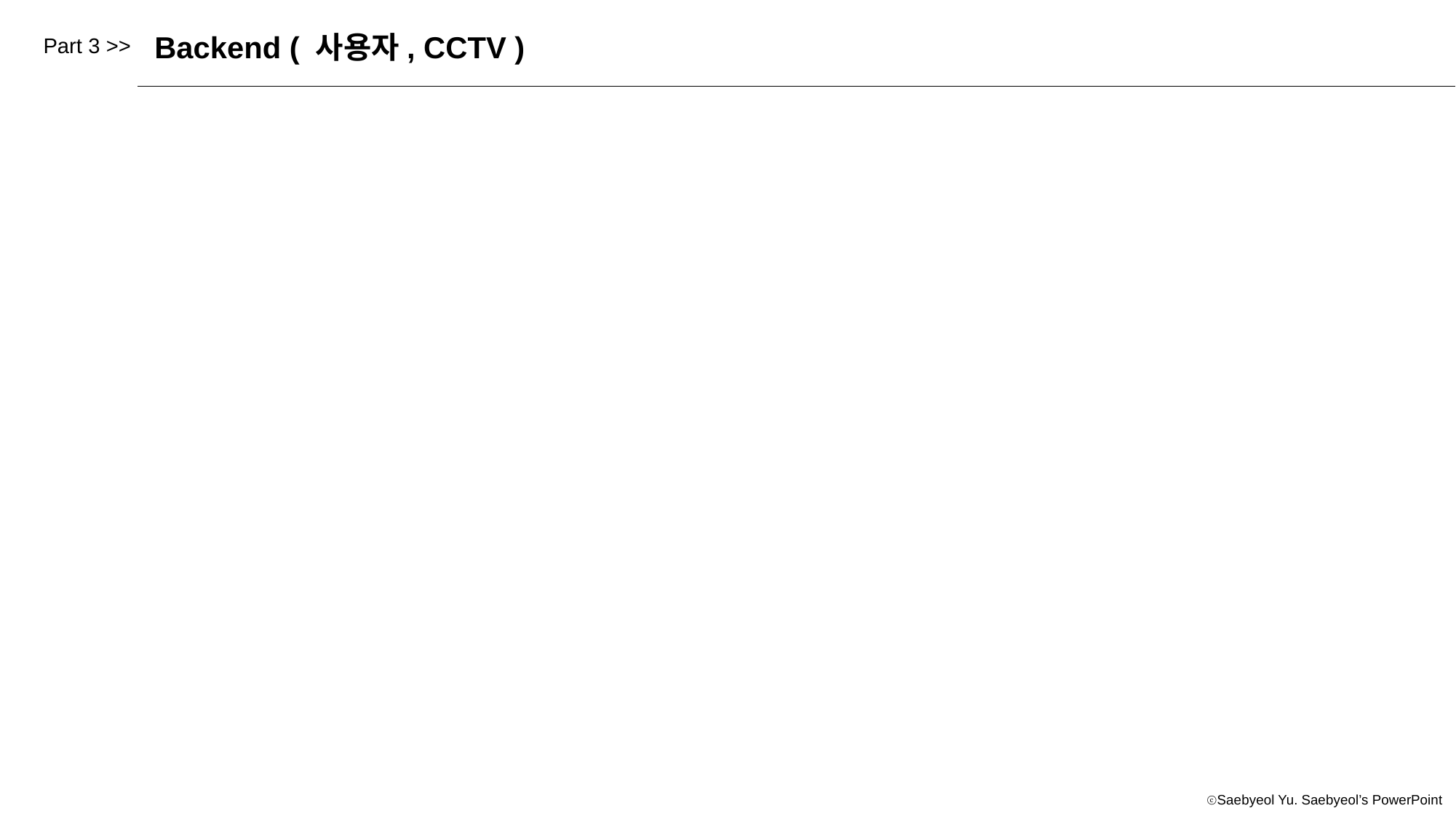

Backend ( 사용자, CCTV )
Part 3 >>